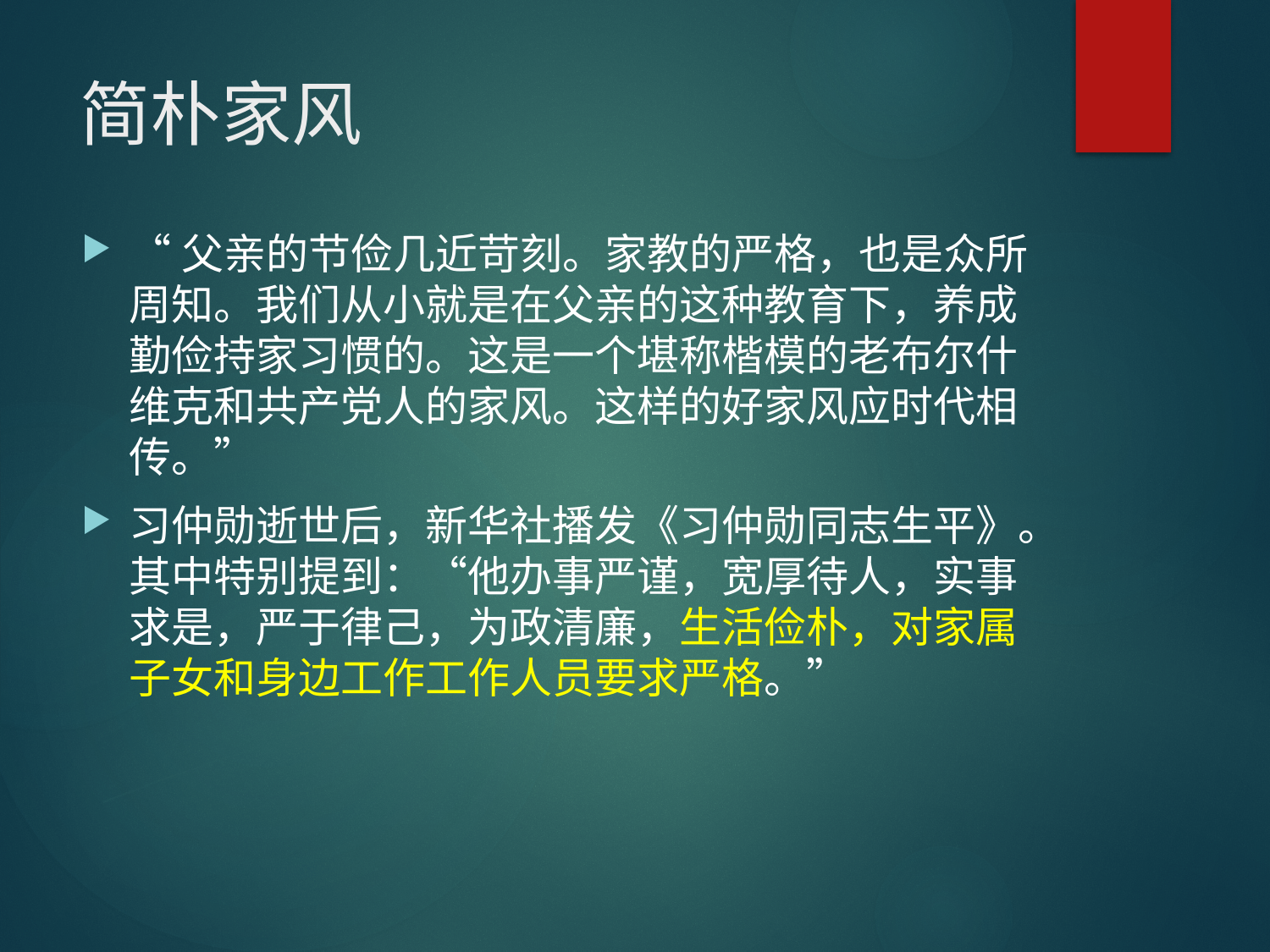

# 简朴家风
“父亲的节俭几近苛刻。家教的严格，也是众所周知。我们从小就是在父亲的这种教育下，养成勤俭持家习惯的。这是一个堪称楷模的老布尔什维克和共产党人的家风。这样的好家风应时代相传。”
习仲勋逝世后，新华社播发《习仲勋同志生平》。其中特别提到：“他办事严谨，宽厚待人，实事求是，严于律己，为政清廉，生活俭朴，对家属子女和身边工作工作人员要求严格。”